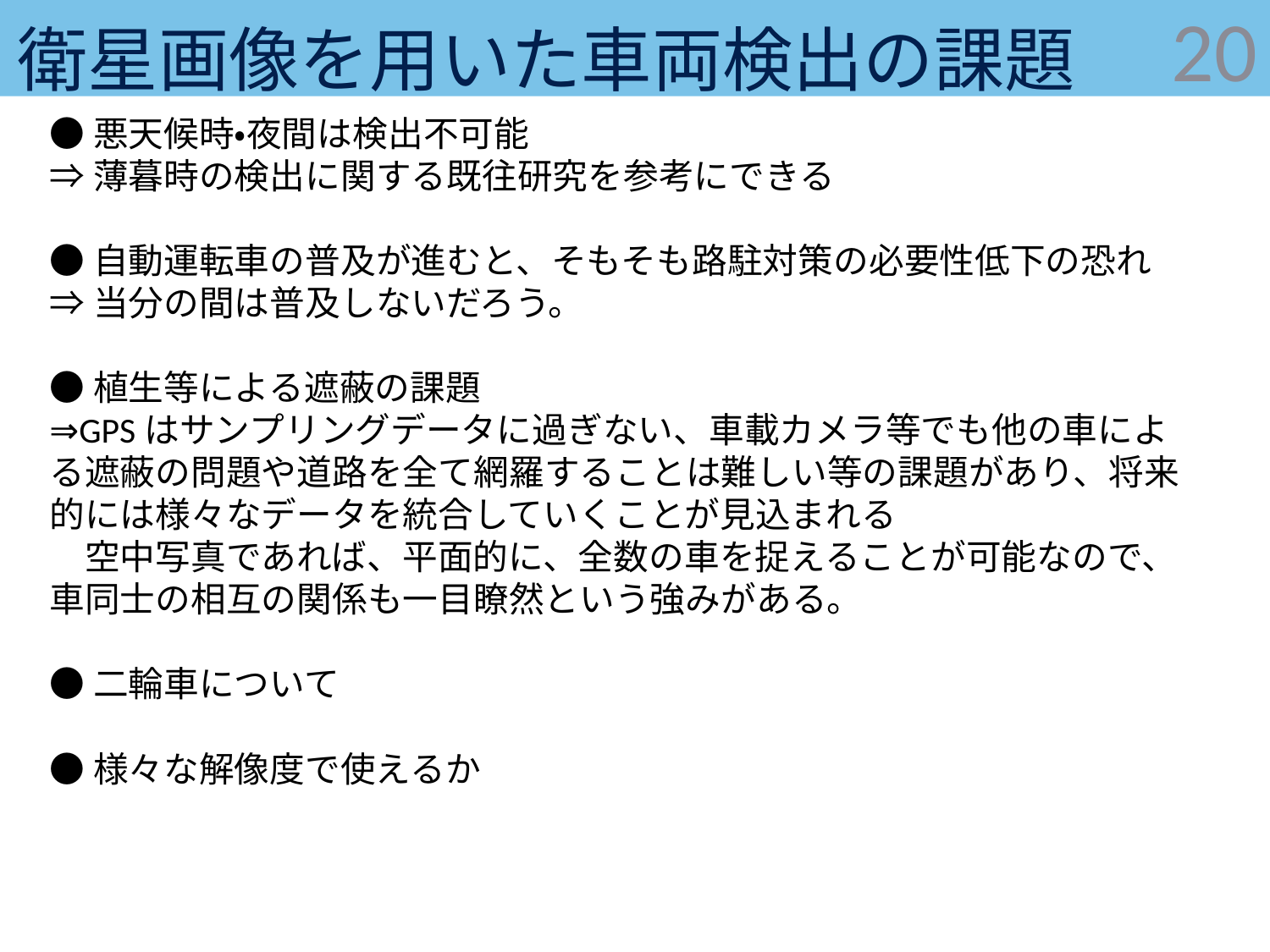

# 衛星画像を用いた車両検出の課題
20
●悪天候時・夜間は検出不可能
⇒薄暮時の検出に関する既往研究を参考にできる

●自動運転車の普及が進むと、そもそも路駐対策の必要性低下の恐れ
⇒当分の間は普及しないだろう。

●植生等による遮蔽の課題
⇒GPSはサンプリングデータに過ぎない、車載カメラ等でも他の車による遮蔽の問題や道路を全て網羅することは難しい等の課題があり、将来的には様々なデータを統合していくことが見込まれる
　空中写真であれば、平面的に、全数の車を捉えることが可能なので、車同士の相互の関係も一目瞭然という強みがある。

●二輪車について

●様々な解像度で使えるか